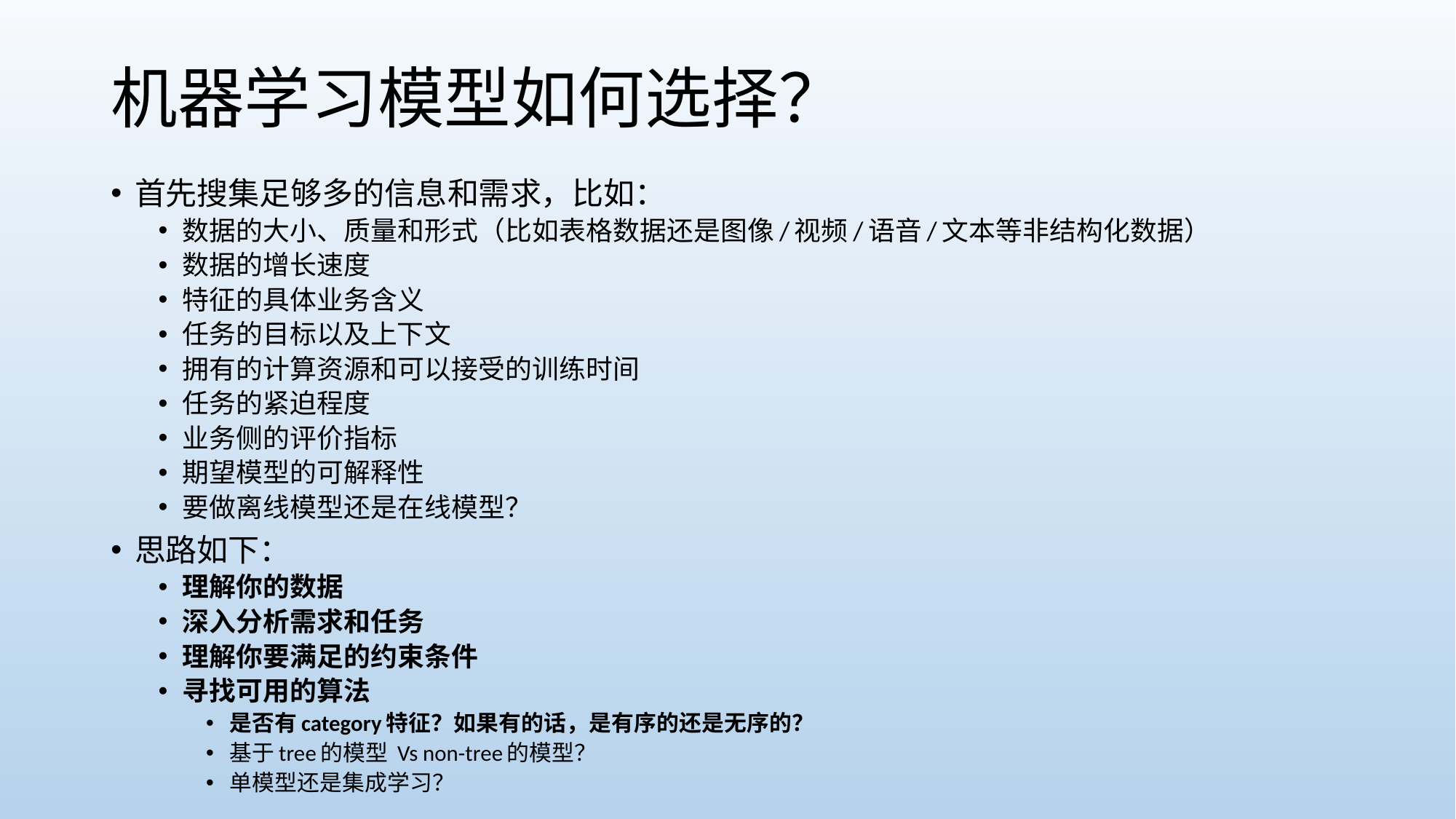

# 机器学习模型如何选择？
首先搜集足够多的信息和需求，比如：
数据的大小、质量和形式（比如表格数据还是图像/视频/语音/文本等非结构化数据）
数据的增长速度
特征的具体业务含义
任务的目标以及上下文
拥有的计算资源和可以接受的训练时间
任务的紧迫程度
业务侧的评价指标
期望模型的可解释性
要做离线模型还是在线模型？
思路如下：
理解你的数据
深入分析需求和任务
理解你要满足的约束条件
寻找可用的算法
是否有category特征？如果有的话，是有序的还是无序的？
基于tree的模型 Vs non-tree的模型？
单模型还是集成学习？